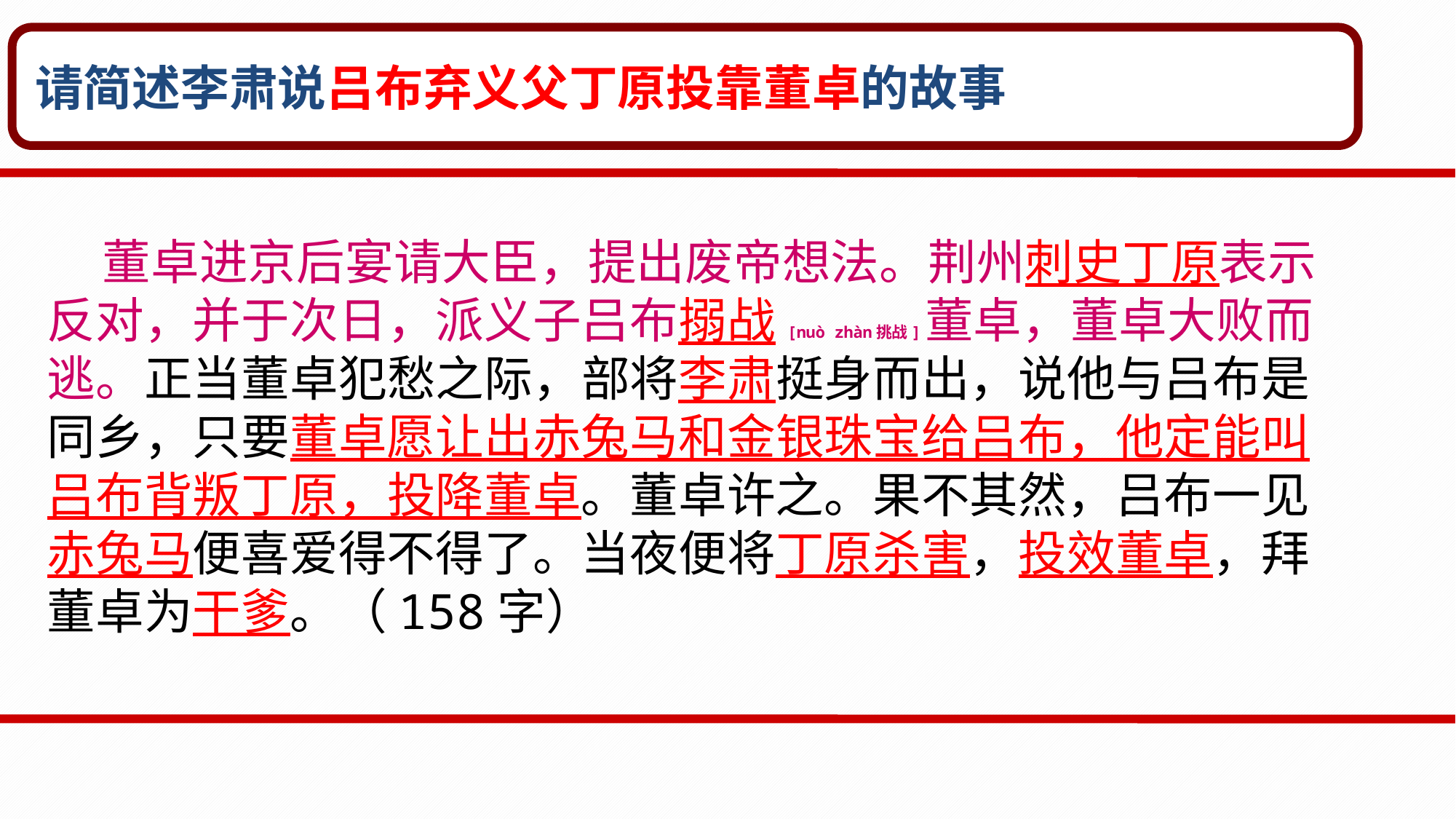

请简述李肃说吕布弃义父丁原投靠董卓的故事

    董卓进京后宴请大臣，提出废帝想法。荆州刺史丁原表示反对，并于次日，派义子吕布搦战[nuò zhàn挑战]董卓，董卓大败而逃。正当董卓犯愁之际，部将李肃挺身而出，说他与吕布是同乡，只要董卓愿让出赤兔马和金银珠宝给吕布，他定能叫吕布背叛丁原，投降董卓。董卓许之。果不其然，吕布一见赤兔马便喜爱得不得了。当夜便将丁原杀害，投效董卓，拜董卓为干爹。（158字）